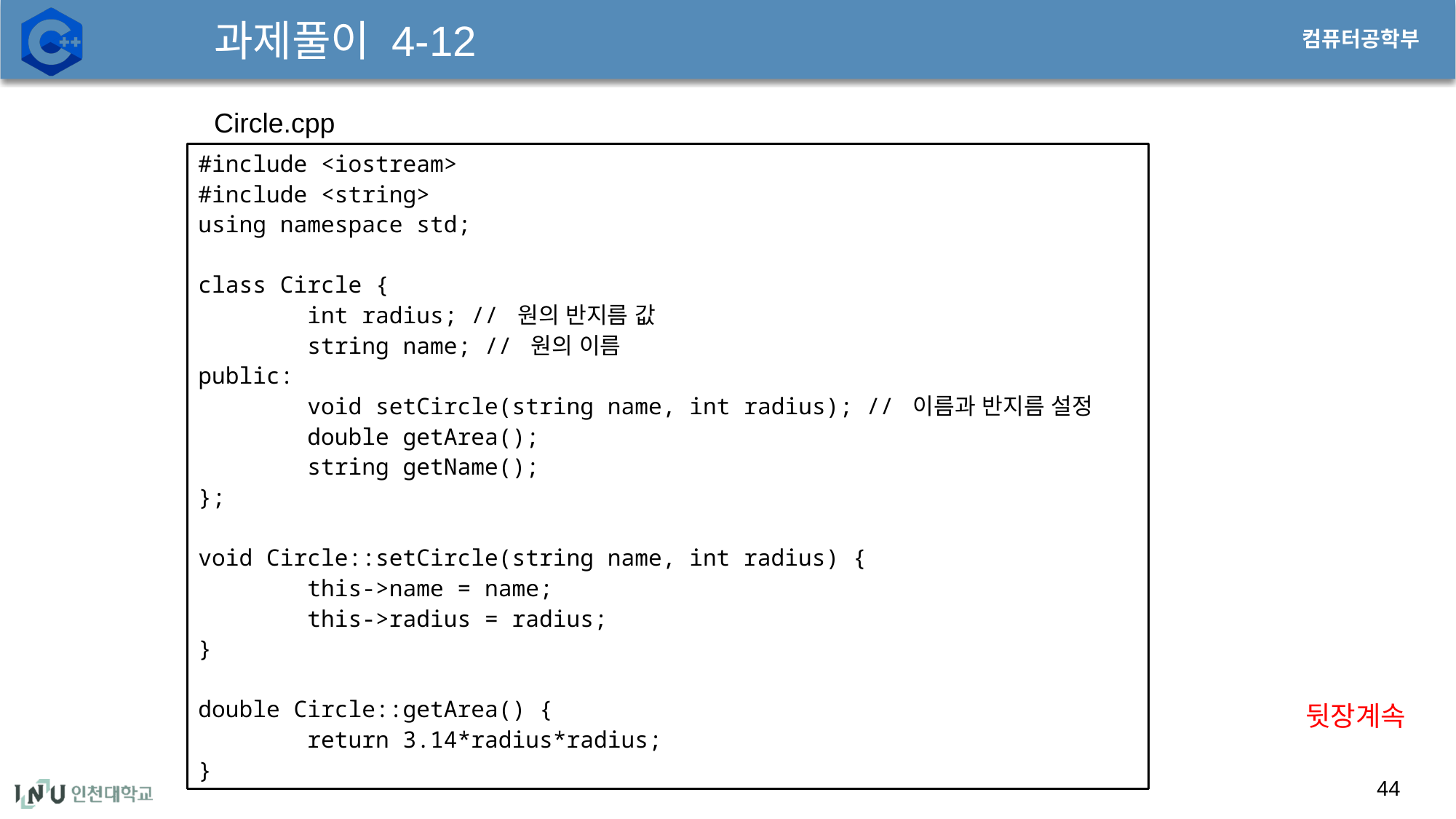

# 과제풀이 4-12
Circle.cpp
#include <iostream>
#include <string>
using namespace std;

class Circle {
	int radius; // 원의 반지름 값
	string name; // 원의 이름
public:
	void setCircle(string name, int radius); // 이름과 반지름 설정
	double getArea();
	string getName();
};

void Circle::setCircle(string name, int radius) {
	this->name = name;
	this->radius = radius;
}

double Circle::getArea() {
	return 3.14*radius*radius;
}
뒷장계속